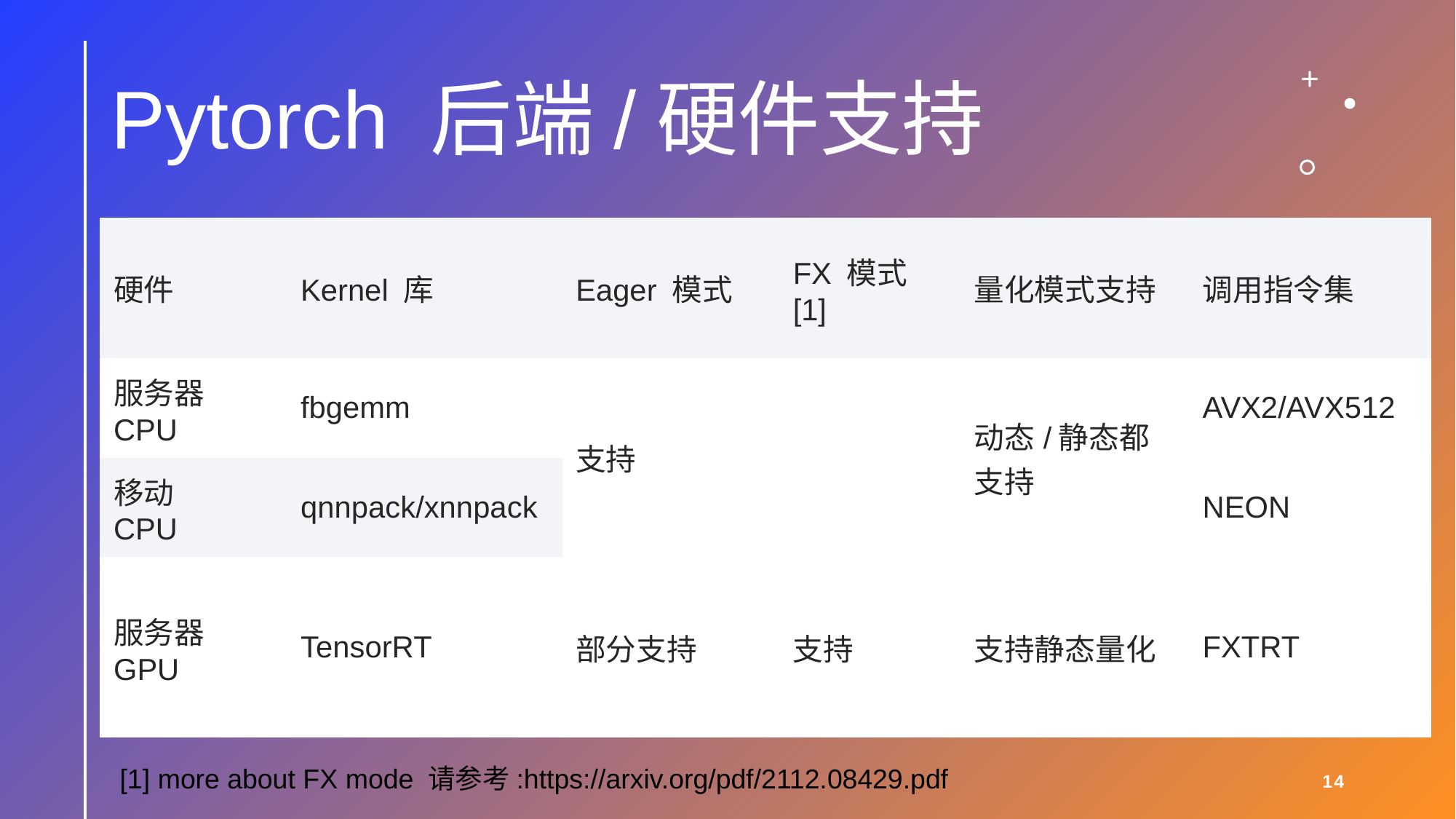

# Pytorch 后端/硬件支持

| 硬件 | Kernel 库 | Eager 模式 | FX 模式[1] | 量化模式支持 | 调用指令集 |
| --- | --- | --- | --- | --- | --- |
| 服务器CPU | fbgemm | 支持 |  | 动态/静态都支持 | AVX2/AVX512 |
| 移动 CPU | qnnpack/xnnpack |  |  |  | NEON |
| 服务器 GPU | TensorRT | 部分支持 | 支持 | 支持静态量化 | FXTRT |
[1] more about FX mode 请参考:https://arxiv.org/pdf/2112.08429.pdf
14